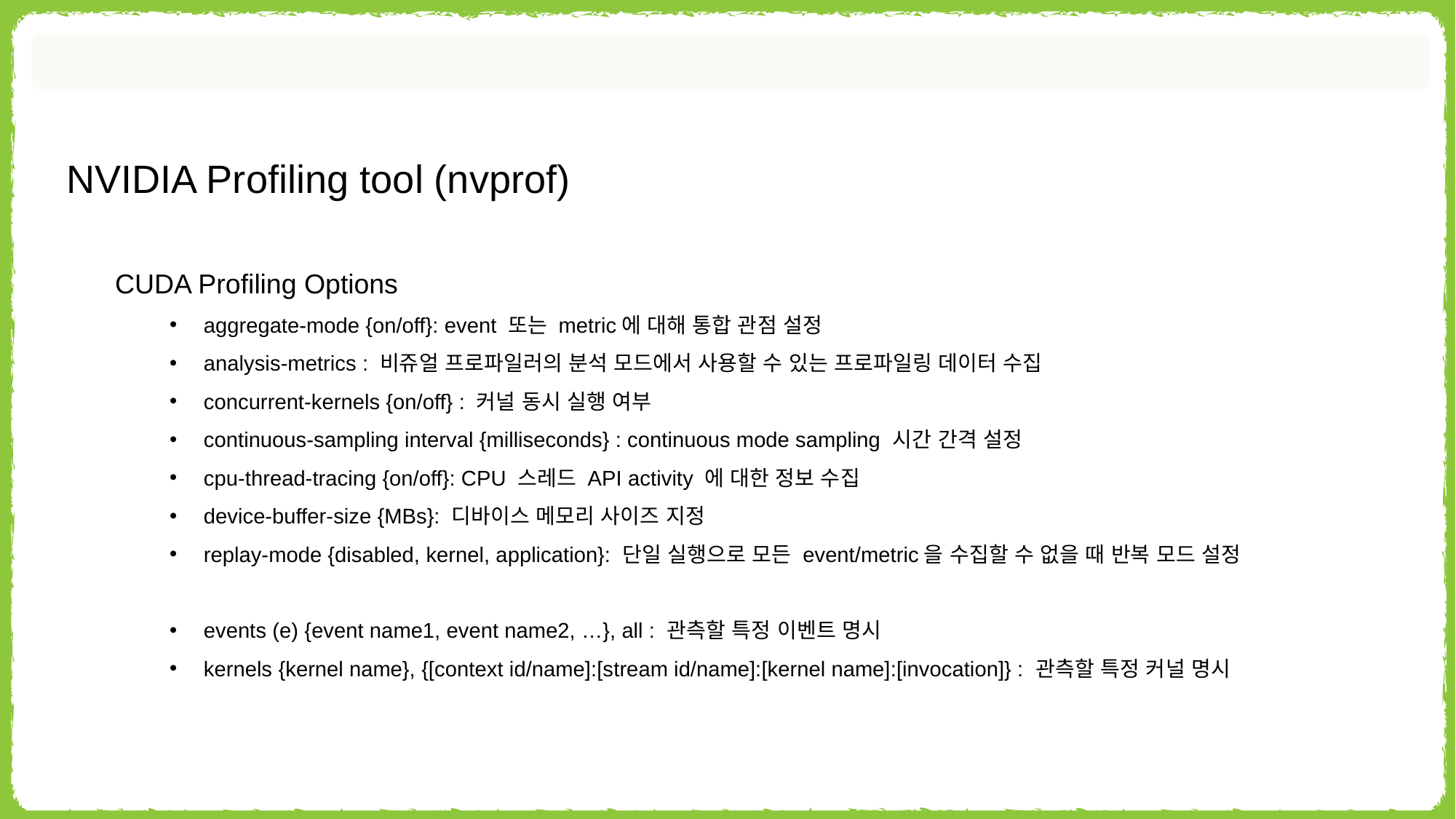

NVIDIA Profiling tool (nvprof)
CUDA Profiling Options
aggregate-mode {on/off}: event 또는 metric에 대해 통합 관점 설정
analysis-metrics : 비쥬얼 프로파일러의 분석 모드에서 사용할 수 있는 프로파일링 데이터 수집
concurrent-kernels {on/off} : 커널 동시 실행 여부
continuous-sampling interval {milliseconds} : continuous mode sampling 시간 간격 설정
cpu-thread-tracing {on/off}: CPU 스레드 API activity 에 대한 정보 수집
device-buffer-size {MBs}: 디바이스 메모리 사이즈 지정
replay-mode {disabled, kernel, application}: 단일 실행으로 모든 event/metric을 수집할 수 없을 때 반복 모드 설정

events (e) {event name1, event name2, …}, all : 관측할 특정 이벤트 명시
kernels {kernel name}, {[context id/name]:[stream id/name]:[kernel name]:[invocation]} : 관측할 특정 커널 명시